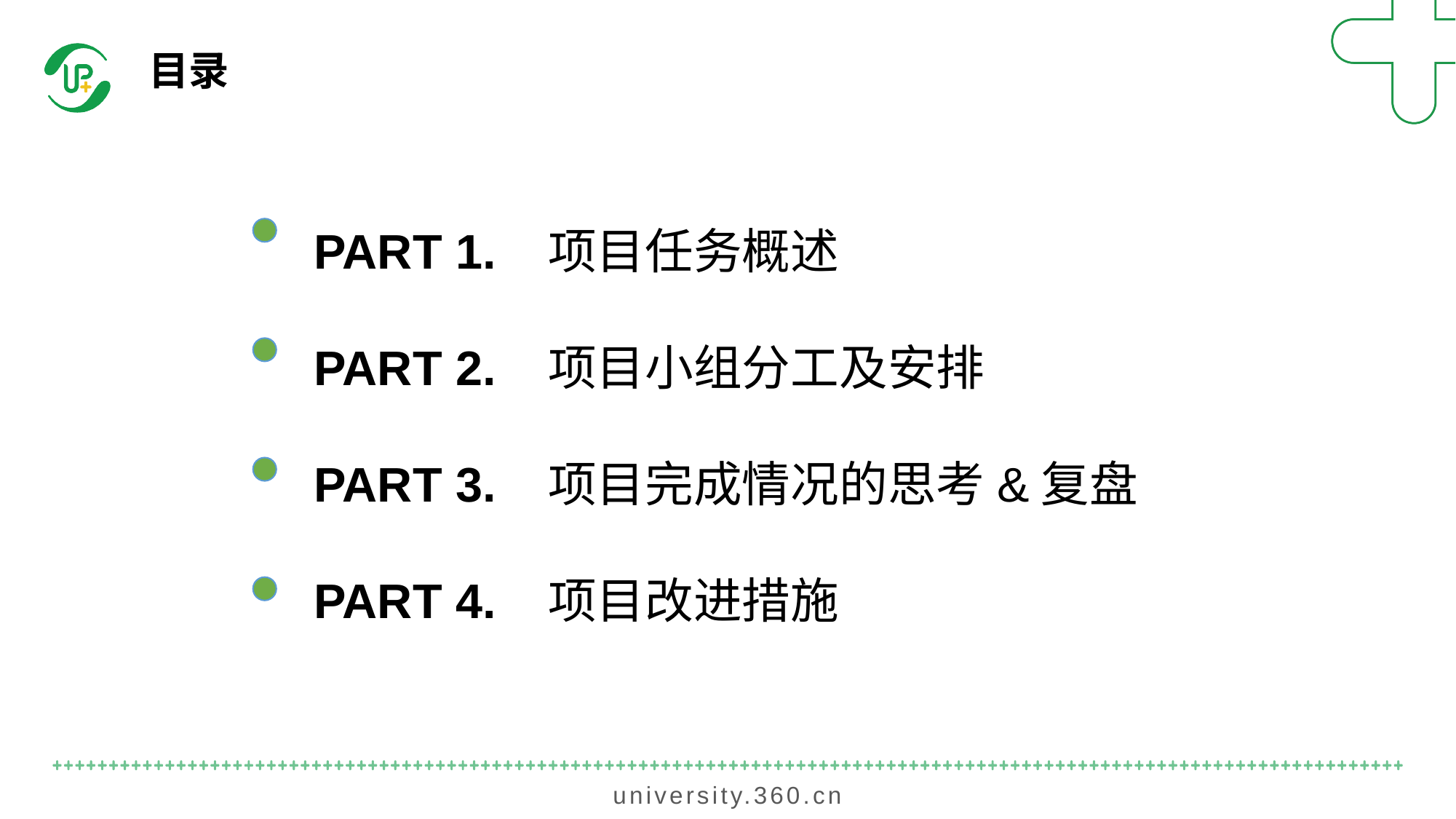

目录
PART 1.   项目任务概述
PART 2.   项目小组分工及安排
PART 3.   项目完成情况的思考&复盘
PART 4.   项目改进措施